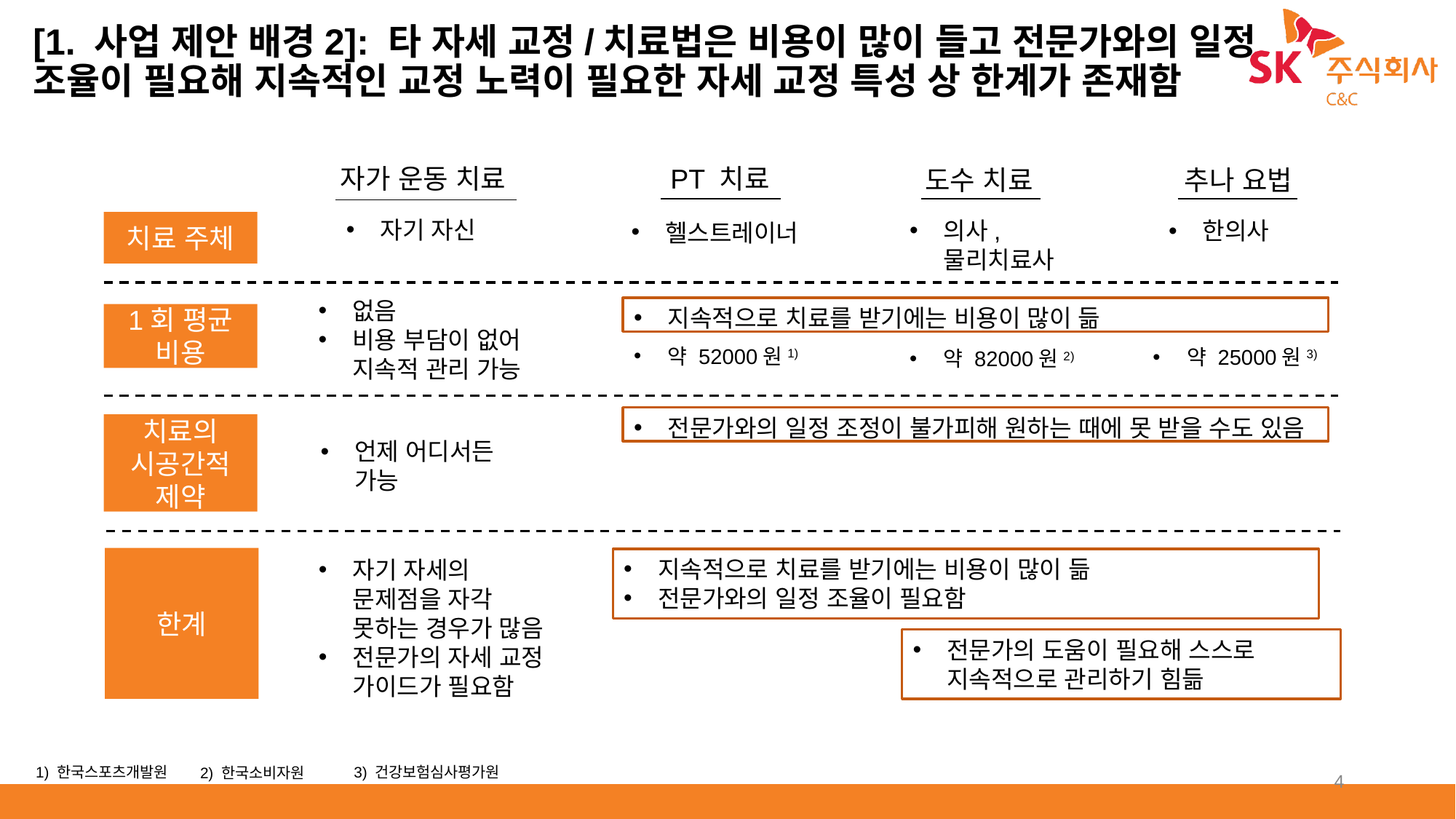

[1. 사업 제안 배경2]: 타 자세 교정/치료법은 비용이 많이 들고 전문가와의 일정 조율이 필요해 지속적인 교정 노력이 필요한 자세 교정 특성 상 한계가 존재함
PT 치료
자가 운동 치료
추나 요법
도수 치료
자기 자신
의사, 물리치료사
한의사
치료 주체
헬스트레이너
없음
비용 부담이 없어 지속적 관리 가능
지속적으로 치료를 받기에는 비용이 많이 듦

1회 평균 비용
약 52000원1)
약 25000원3)
약 82000원2)
전문가와의 일정 조정이 불가피해 원하는 때에 못 받을 수도 있음
치료의 시공간적 제약
언제 어디서든 가능
한계
지속적으로 치료를 받기에는 비용이 많이 듦
전문가와의 일정 조율이 필요함
자기 자세의 문제점을 자각 못하는 경우가 많음
전문가의 자세 교정 가이드가 필요함
전문가의 도움이 필요해 스스로 지속적으로 관리하기 힘듦
1) 한국스포츠개발원
3) 건강보험심사평가원
2) 한국소비자원
4